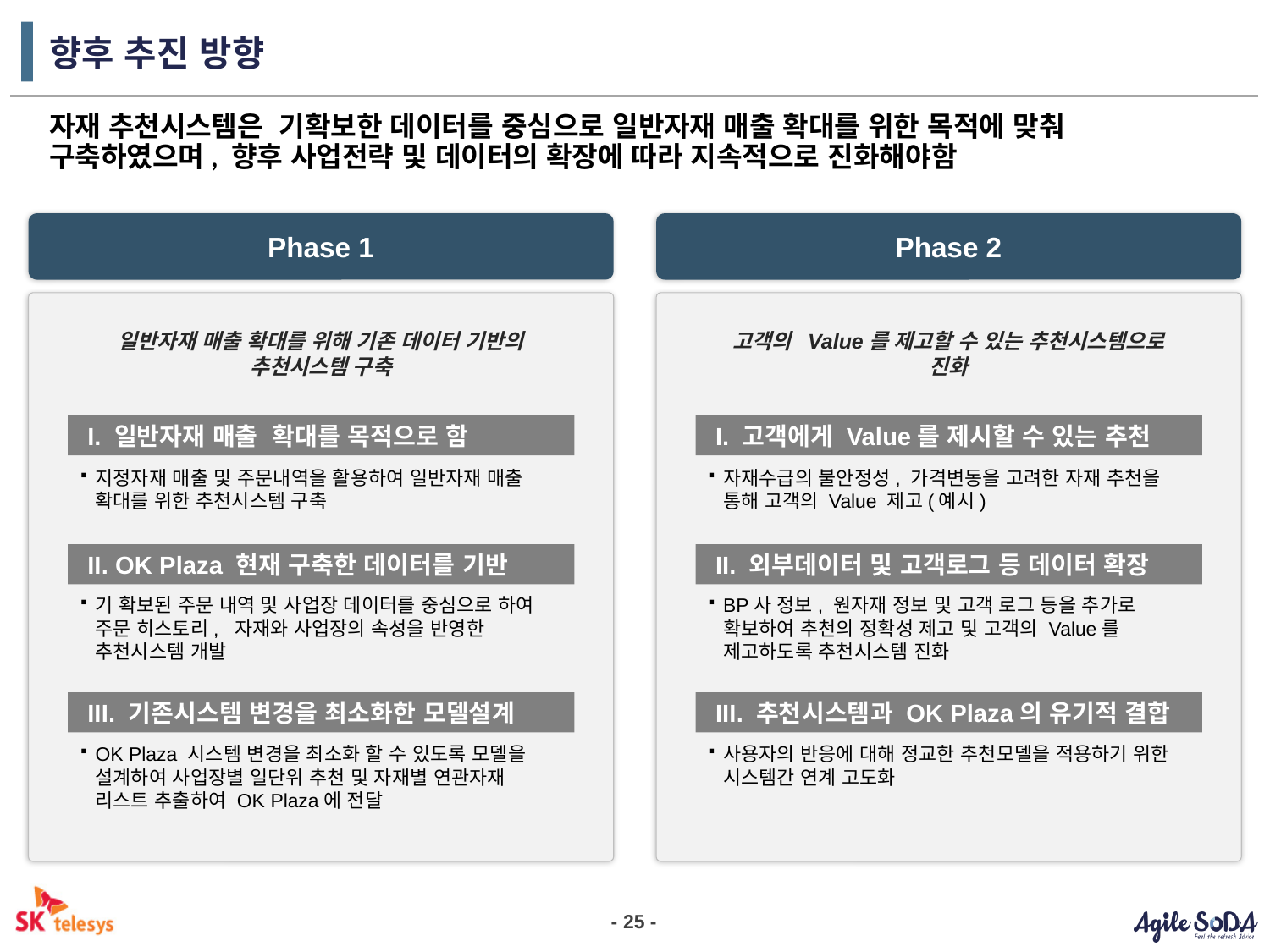

# 향후 추진 방향
자재 추천시스템은  기확보한 데이터를 중심으로 일반자재 매출 확대를 위한 목적에 맞춰 구축하였으며, 향후 사업전략 및 데이터의 확장에 따라 지속적으로 진화해야함

Phase 1
Phase 2

고객의  Value를 제고할 수 있는 추천시스템으로 진화
 I. 고객에게 Value를 제시할 수 있는 추천
자재수급의 불안정성, 가격변동을 고려한 자재 추천을 통해 고객의 Value 제고(예시)
 II. 외부데이터 및 고객로그 등 데이터 확장
BP사 정보, 원자재 정보 및 고객 로그 등을 추가로 확보하여 추천의 정확성 제고 및 고객의 Value를 제고하도록 추천시스템 진화
 III. 추천시스템과 OK Plaza의 유기적 결합
사용자의 반응에 대해 정교한 추천모델을 적용하기 위한 시스템간 연계 고도화

일반자재 매출 확대를 위해 기존 데이터 기반의 추천시스템 구축
 I. 일반자재 매출  확대를 목적으로 함
지정자재 매출 및 주문내역을 활용하여 일반자재 매출 확대를 위한 추천시스템 구축
 II. OK Plaza 현재 구축한 데이터를 기반
기 확보된 주문 내역 및 사업장 데이터를 중심으로 하여 주문 히스토리,  자재와 사업장의 속성을 반영한 추천시스템 개발
 III. 기존시스템 변경을 최소화한 모델설계
OK Plaza 시스템 변경을 최소화 할 수 있도록 모델을 설계하여 사업장별 일단위 추천 및 자재별 연관자재 리스트 추출하여 OK Plaza에 전달